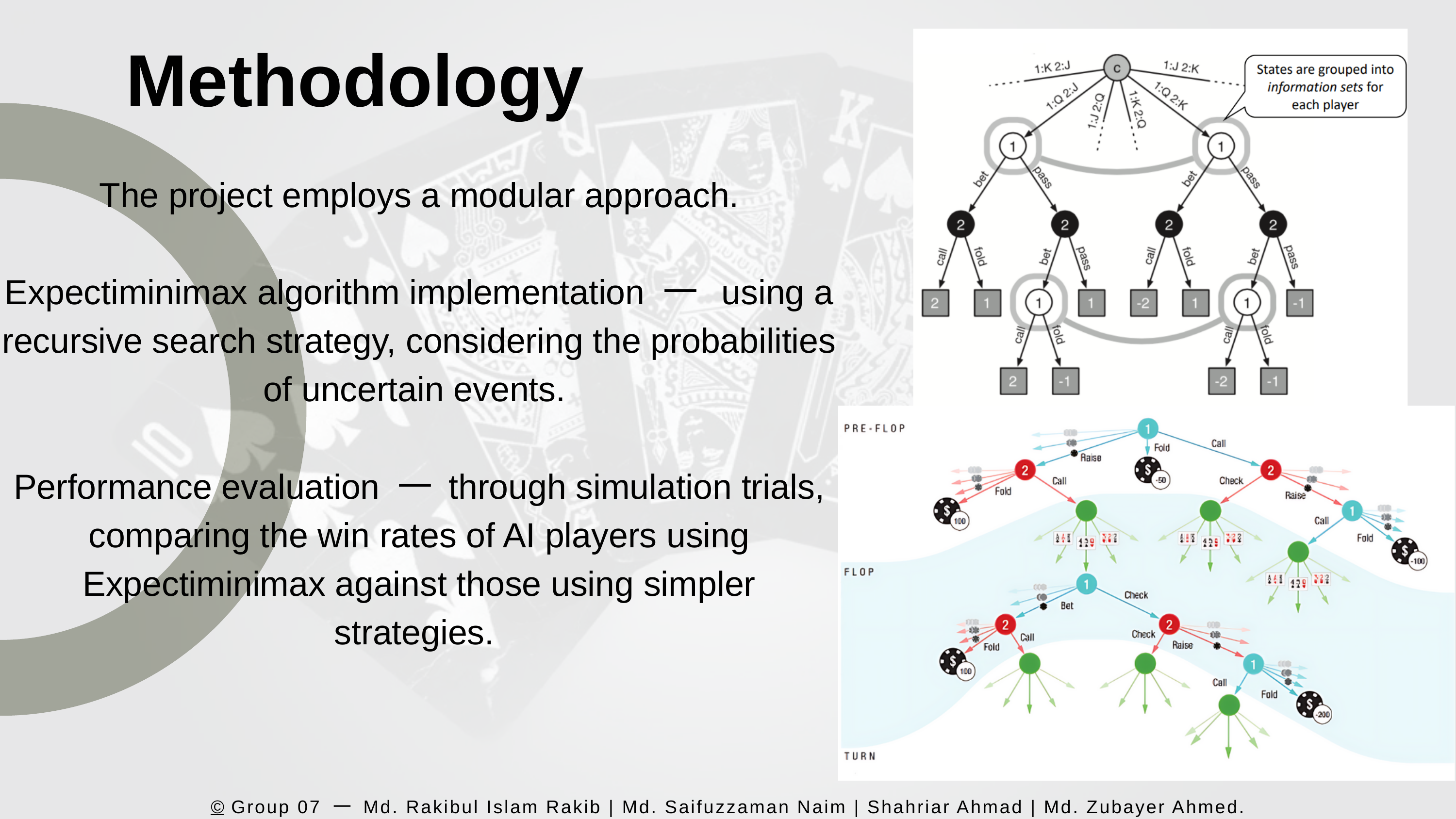

Methodology

The project employs a modular approach.

Expectiminimax algorithm implementation 一  using a recursive search strategy, considering the probabilities of uncertain events.

Performance evaluation 一 through simulation trials, comparing the win rates of AI players using Expectiminimax against those using simpler strategies.

©️ Group 07 一 Md. Rakibul Islam Rakib | Md. Saifuzzaman Naim | Shahriar Ahmad | Md. Zubayer Ahmed.